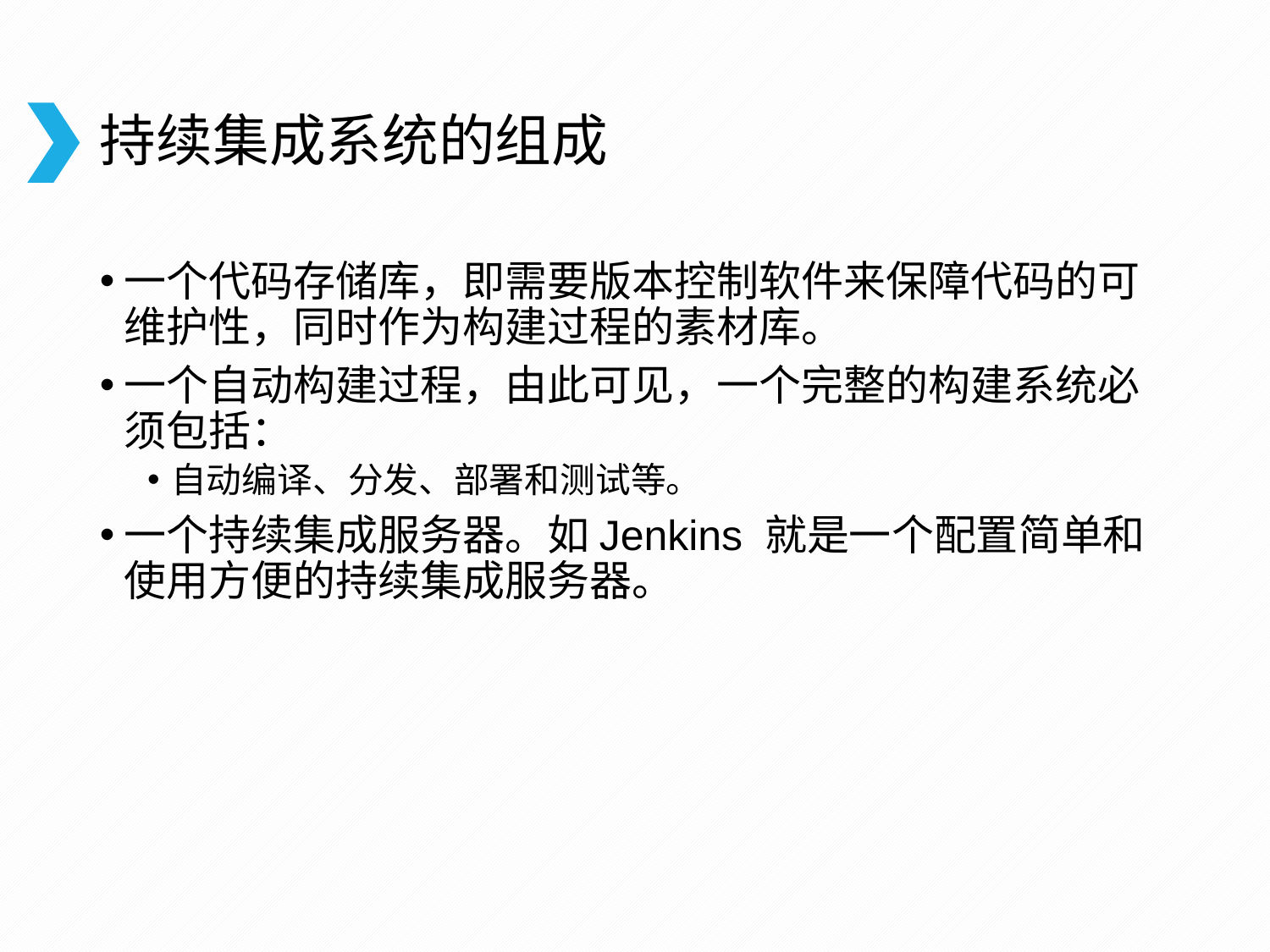

# 持续集成系统的组成
一个代码存储库，即需要版本控制软件来保障代码的可维护性，同时作为构建过程的素材库。
一个自动构建过程，由此可见，一个完整的构建系统必须包括：
自动编译、分发、部署和测试等。
一个持续集成服务器。如Jenkins 就是一个配置简单和使用方便的持续集成服务器。